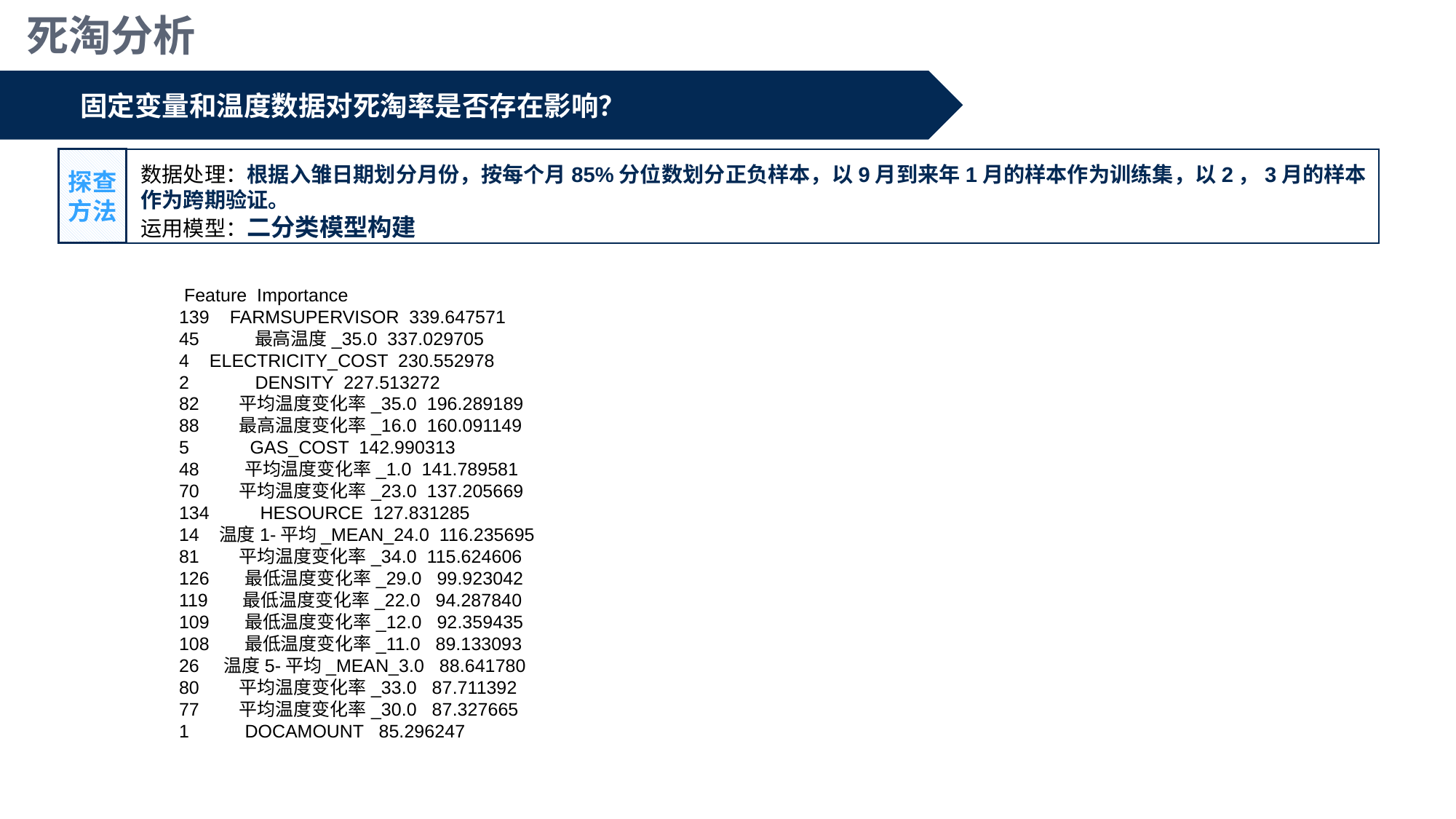

死淘分析

固定变量和温度数据对死淘率是否存在影响？

探查方法

数据处理：根据入雏日期划分月份，按每个月85%分位数划分正负样本，以9月到来年1月的样本作为训练集，以2，3月的样本作为跨期验证。
运用模型：二分类模型构建
 Feature  Importance
139    FARMSUPERVISOR  339.647571
45          最高温度_35.0  337.029705
4    ELECTRICITY_COST  230.552978
2             DENSITY  227.513272
82       平均温度变化率_35.0  196.289189
88       最高温度变化率_16.0  160.091149
5            GAS_COST  142.990313
48        平均温度变化率_1.0  141.789581
70       平均温度变化率_23.0  137.205669
134          HESOURCE  127.831285
14   温度1-平均_MEAN_24.0  116.235695
81       平均温度变化率_34.0  115.624606
126      最低温度变化率_29.0   99.923042
119      最低温度变化率_22.0   94.287840
109      最低温度变化率_12.0   92.359435
108      最低温度变化率_11.0   89.133093
26    温度5-平均_MEAN_3.0   88.641780
80       平均温度变化率_33.0   87.711392
77       平均温度变化率_30.0   87.327665
1           DOCAMOUNT   85.296247